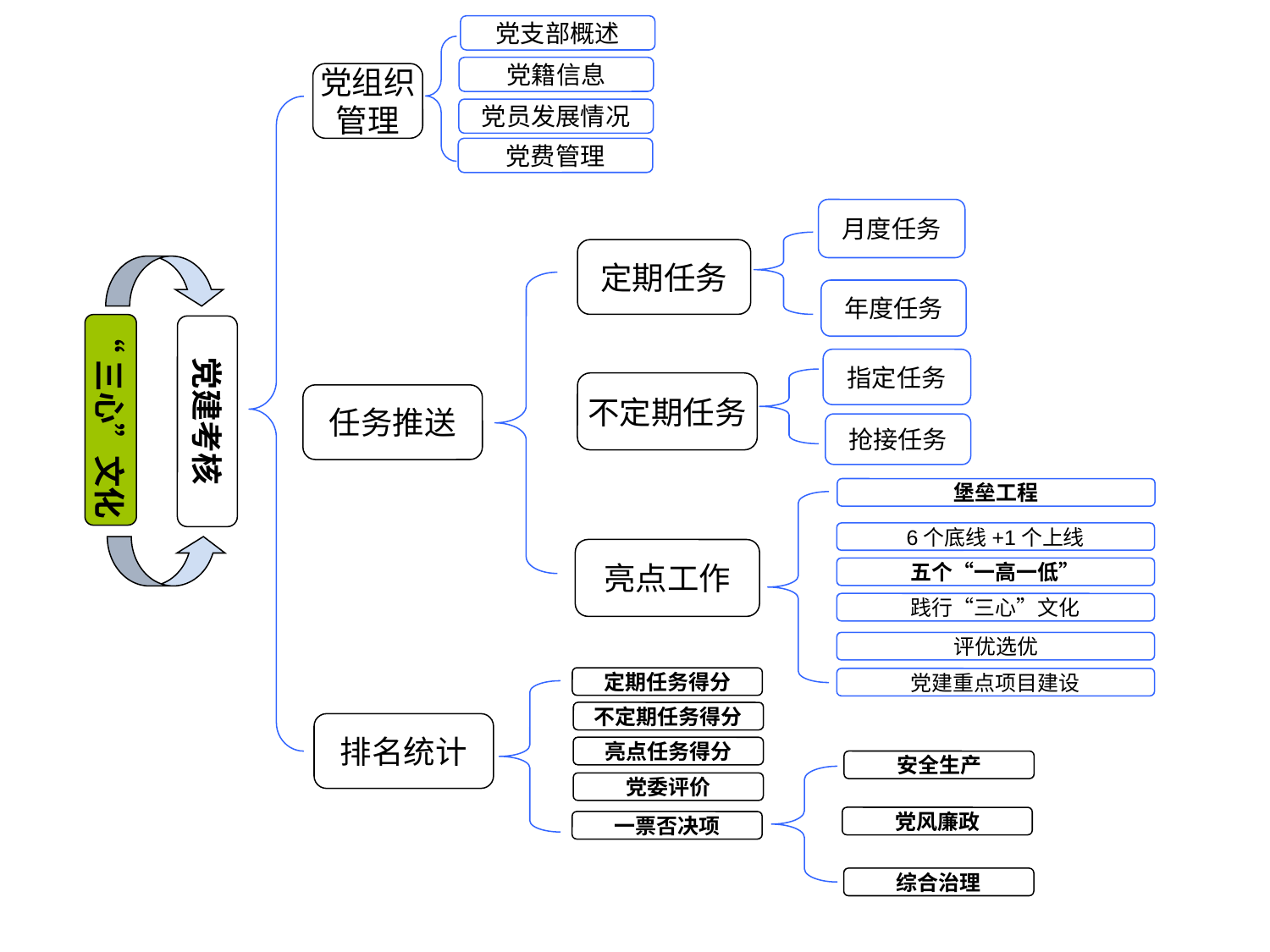

党支部概述

党籍信息
党组织
管理

党员发展情况
党费管理
月度任务

定期任务

年度任务
“三心”文化
党建考核
指定任务

不定期任务
任务推送
抢接任务
堡垒工程

6个底线+1个上线

亮点工作
五个“一高一低”
践行“三心”文化
评优选优
定期任务得分
党建重点项目建设

不定期任务得分
排名统计
亮点任务得分
安全生产

党委评价
党风廉政
一票否决项
综合治理